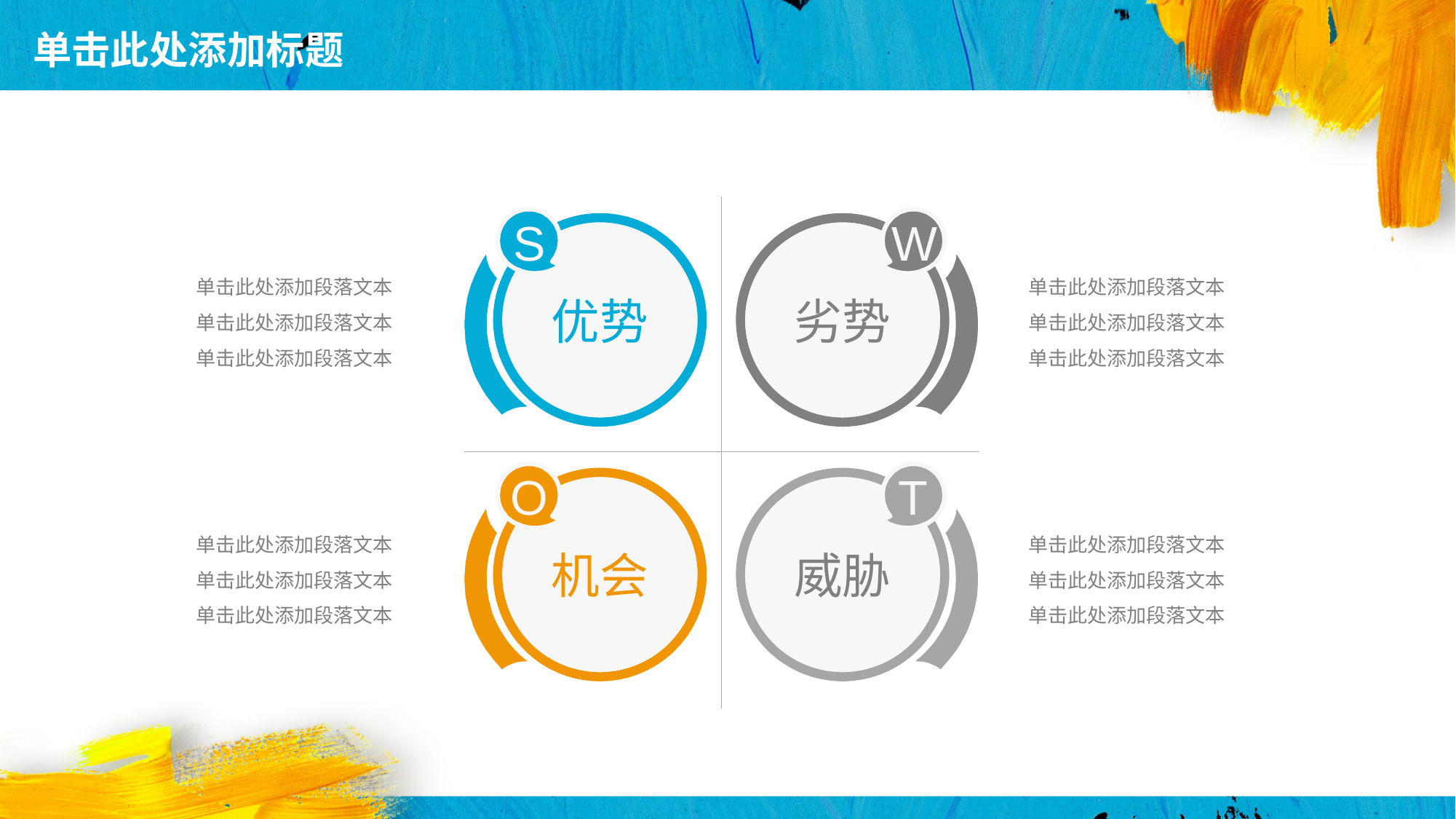

# 单击此处添加标题
S
优势

W
劣势

单击此处添加段落文本
单击此处添加段落文本
单击此处添加段落文本
单击此处添加段落文本
单击此处添加段落文本
单击此处添加段落文本
O
机会

T
威胁

单击此处添加段落文本
单击此处添加段落文本
单击此处添加段落文本
单击此处添加段落文本
单击此处添加段落文本
单击此处添加段落文本